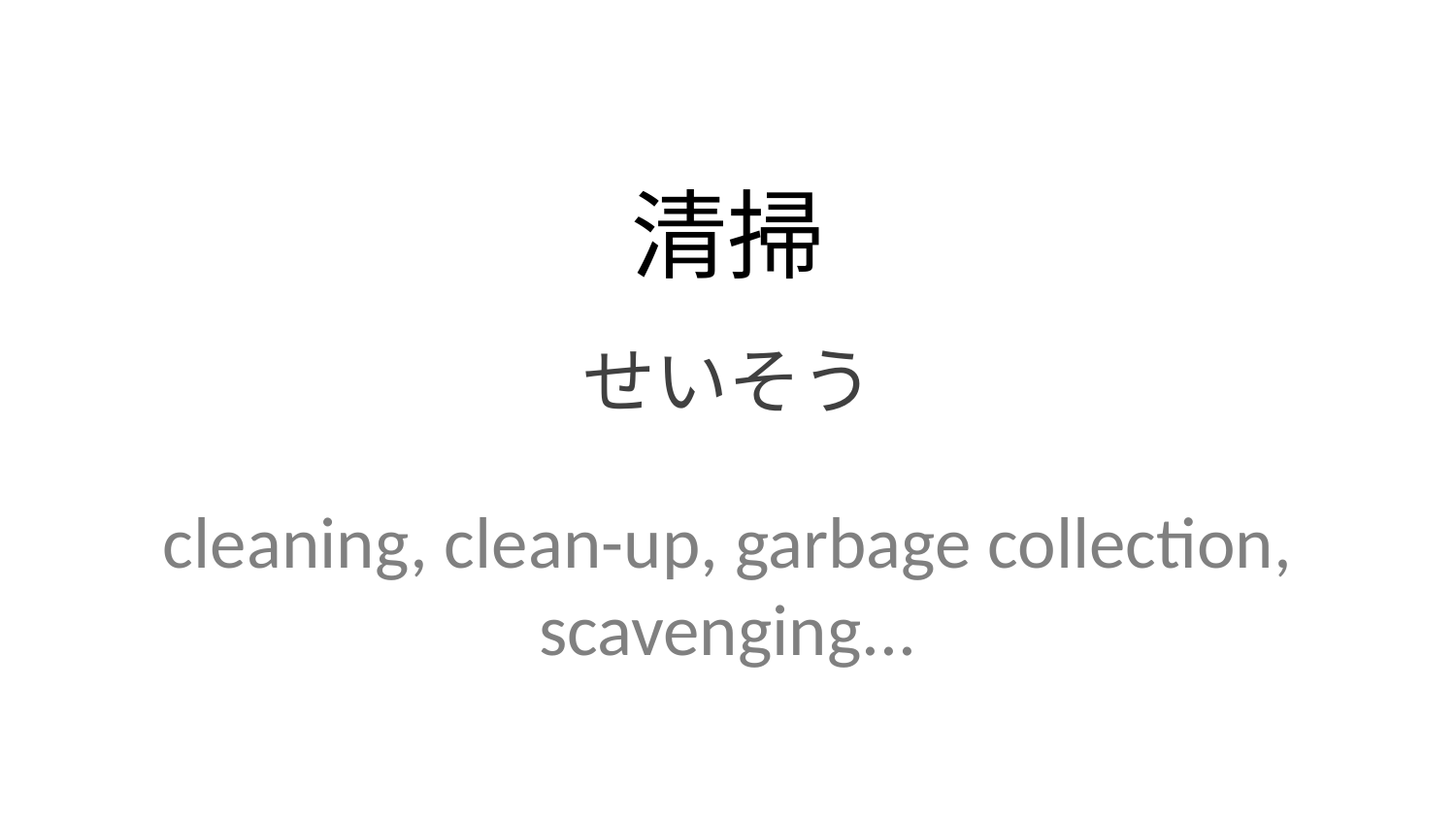

清掃

せいそう
cleaning, clean-up, garbage collection, scavenging...